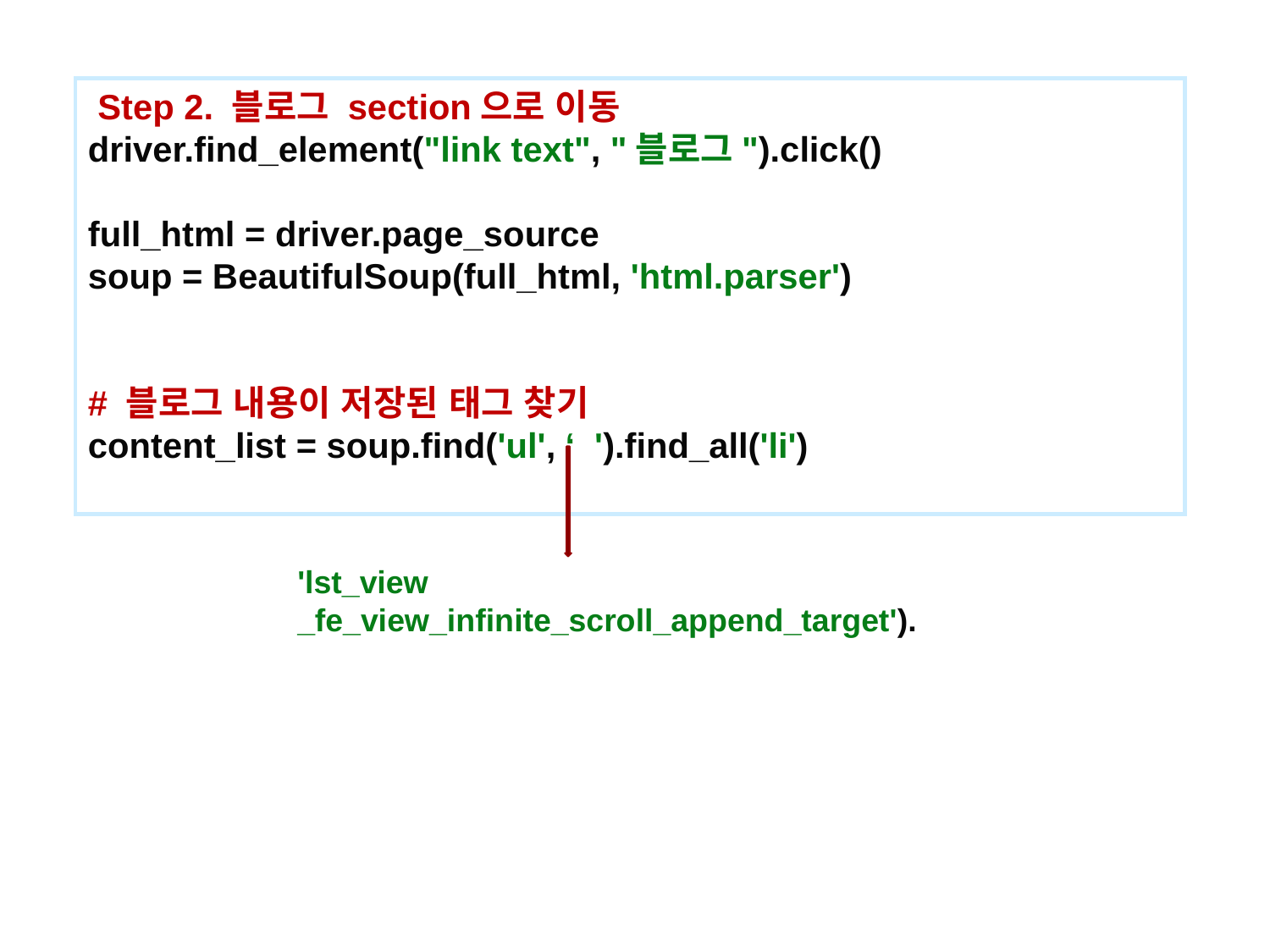

Step 2. 블로그 section으로 이동
driver.find_element("link text", "블로그").click()
full_html = driver.page_source
soup = BeautifulSoup(full_html, 'html.parser')
# 블로그 내용이 저장된 태그 찾기
content_list = soup.find('ul', ‘  ').find_all('li')

'lst_view _fe_view_infinite_scroll_append_target').